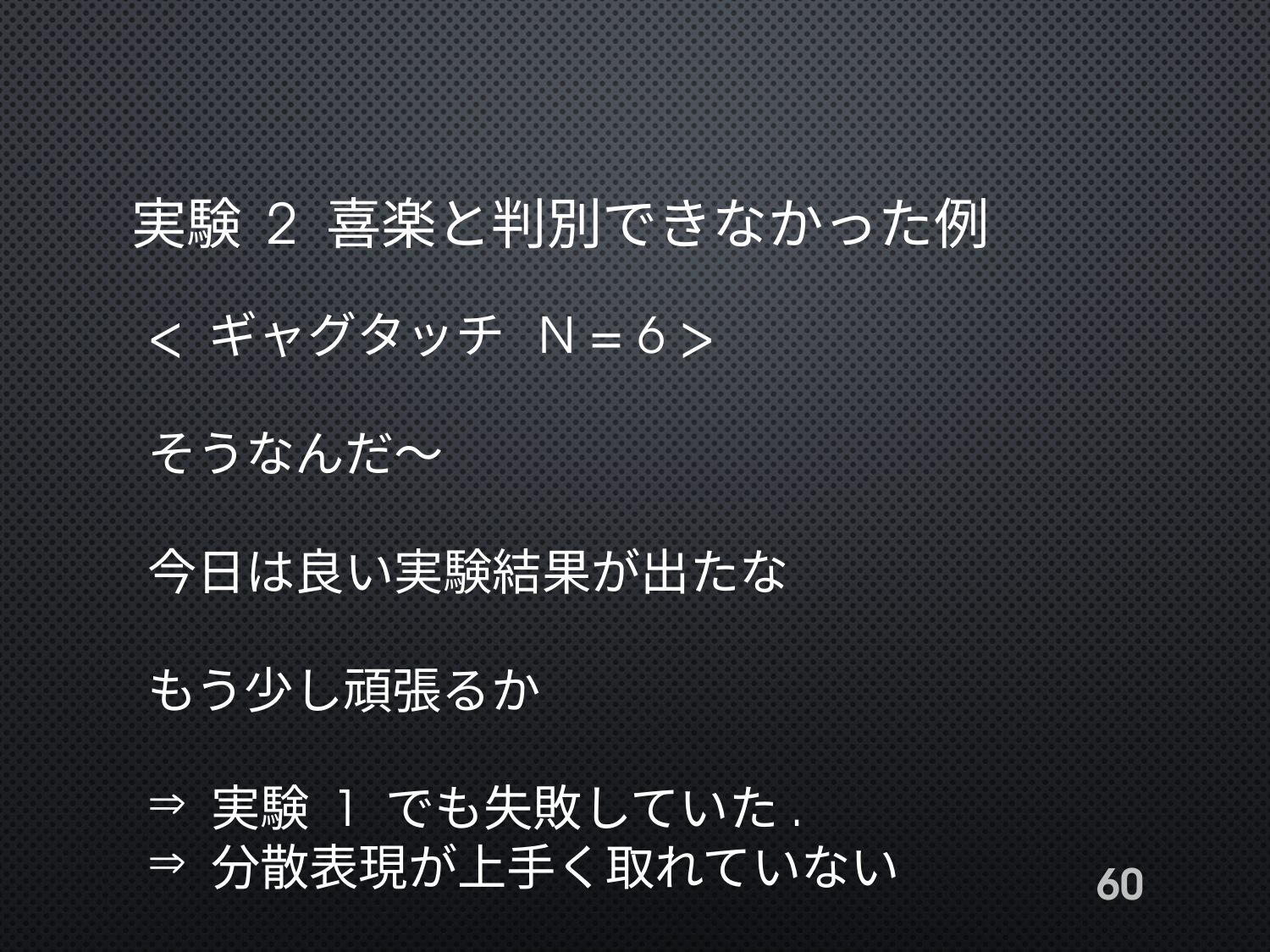

# 実験 2 喜楽と判別できなかった例
< ギャグタッチ  N = 6 >

そうなんだ～

今日は良い実験結果が出たな

もう少し頑張るか

実験 1 でも失敗していた.
分散表現が上手く取れていない
60